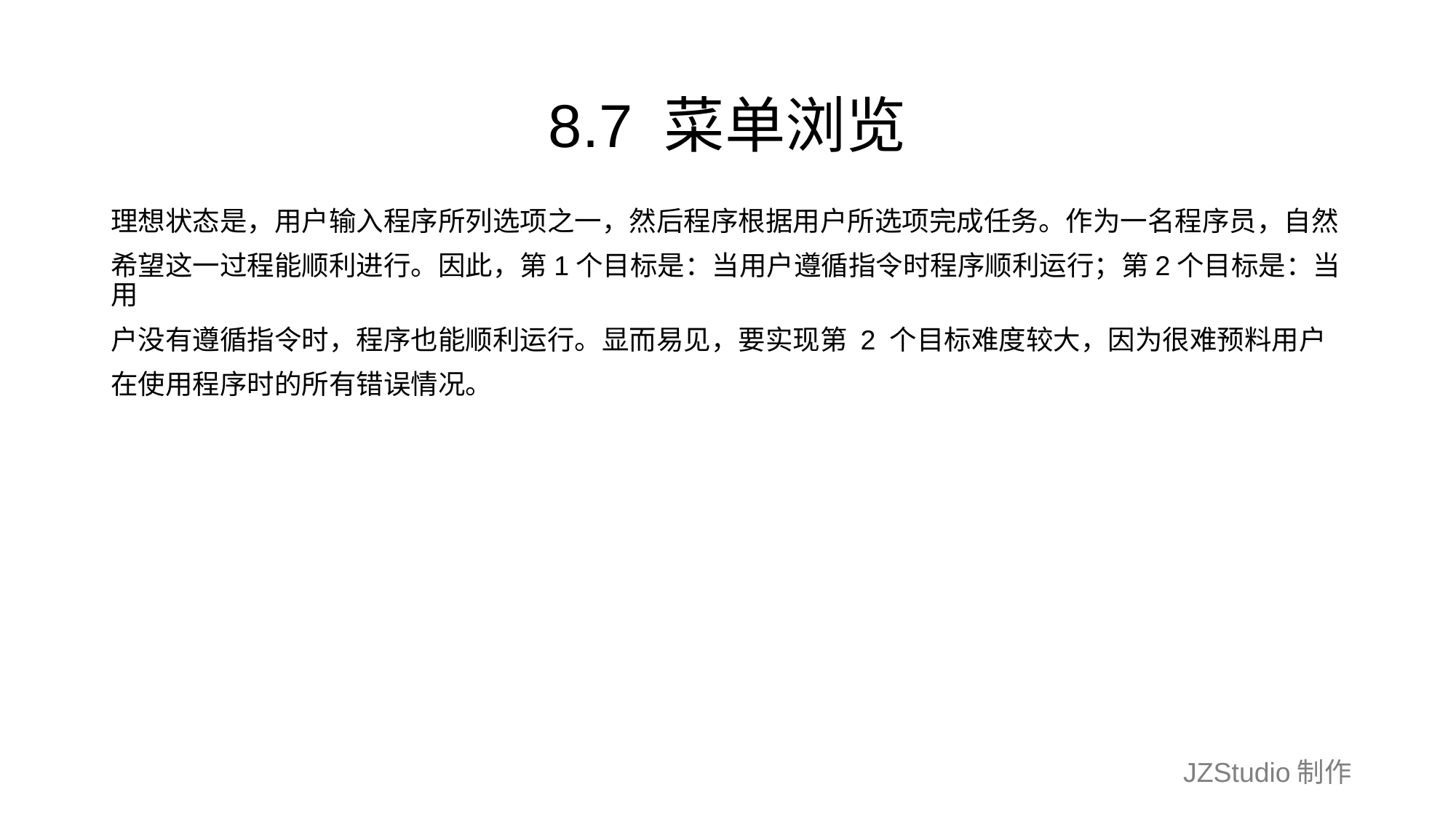

# 8.7 菜单浏览
理想状态是，用户输入程序所列选项之一，然后程序根据用户所选项完成任务。作为一名程序员，自然
希望这一过程能顺利进行。因此，第1个目标是：当用户遵循指令时程序顺利运行；第2个目标是：当用
户没有遵循指令时，程序也能顺利运行。显而易见，要实现第 2 个目标难度较大，因为很难预料用户
在使用程序时的所有错误情况。